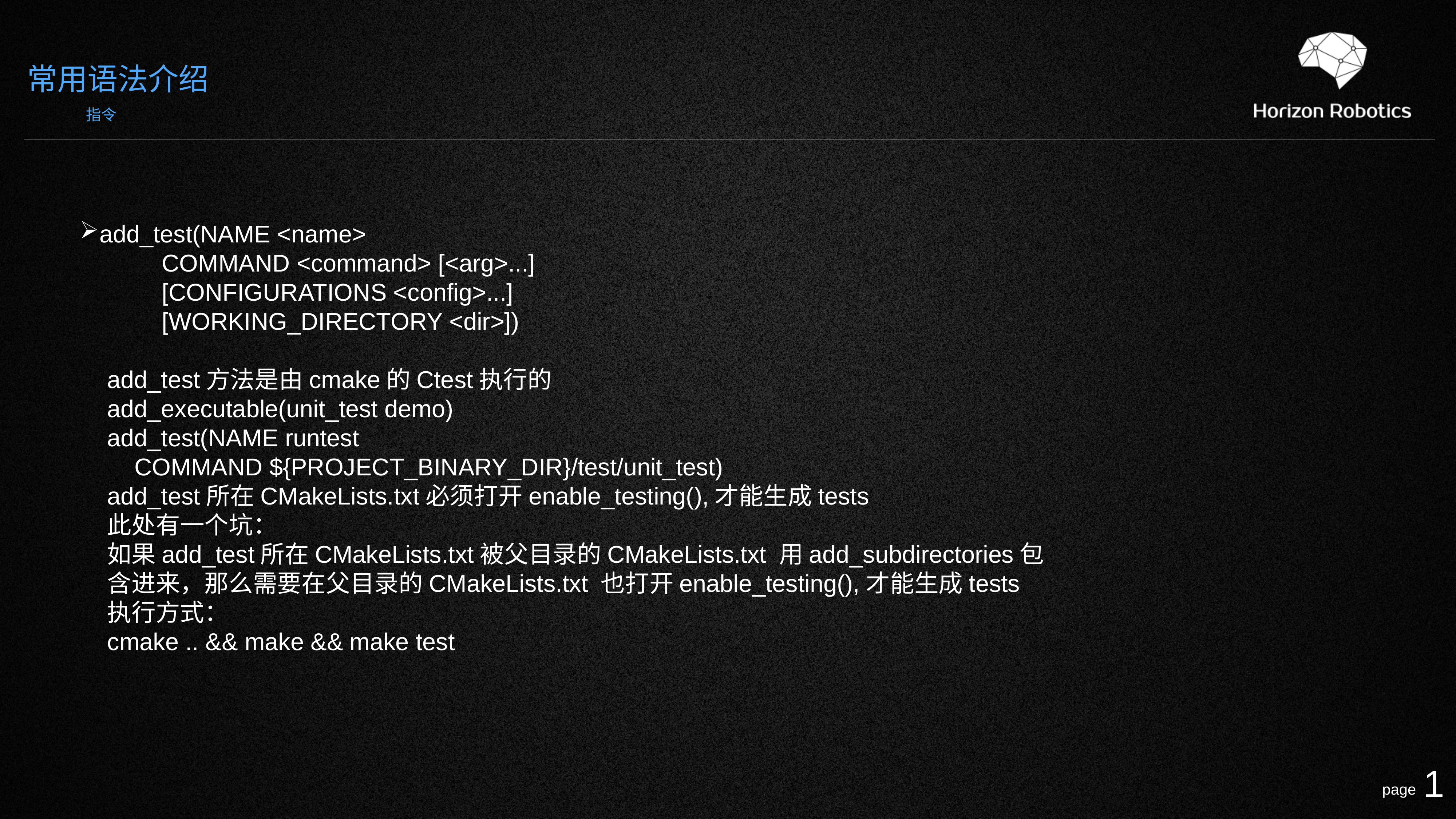

常用语法介绍
指令

add_test(NAME <name>
COMMAND <command> [<arg>...]
[CONFIGURATIONS <config>...]
[WORKING_DIRECTORY <dir>])

add_test方法是由cmake的Ctest执行的
add_executable(unit_test demo)
add_test(NAME runtest
COMMAND ${PROJECT_BINARY_DIR}/test/unit_test)
add_test所在CMakeLists.txt必须打开enable_testing(),才能生成tests
此处有一个坑：
如果add_test所在CMakeLists.txt被父目录的CMakeLists.txt 用add_subdirectories包含进来，那么需要在父目录的CMakeLists.txt 也打开enable_testing(),才能生成tests
执行方式：
cmake .. && make && make test
1
page